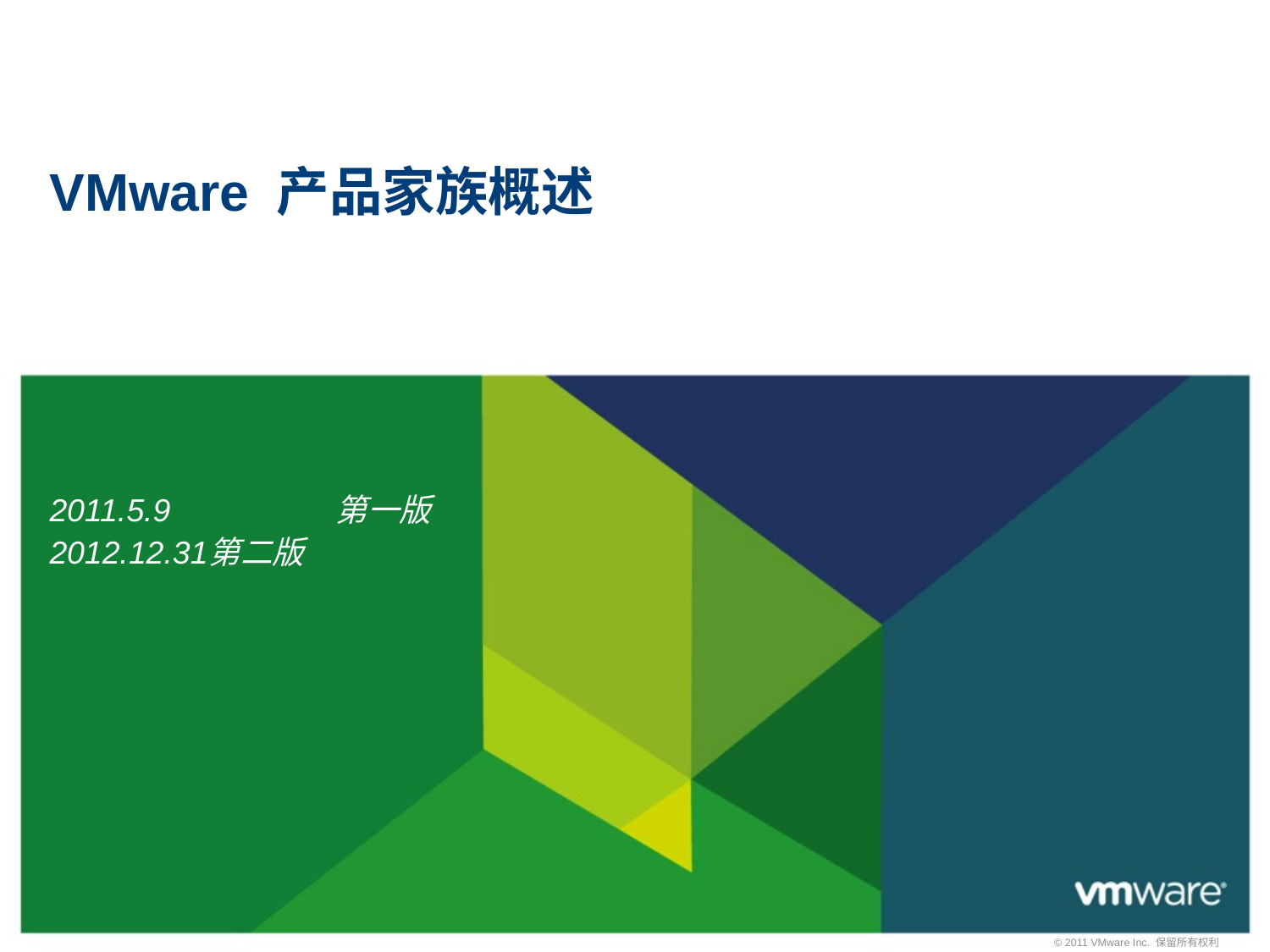

# VMware 产品家族概述
2011.5.9		第一版
2012.12.31	第二版